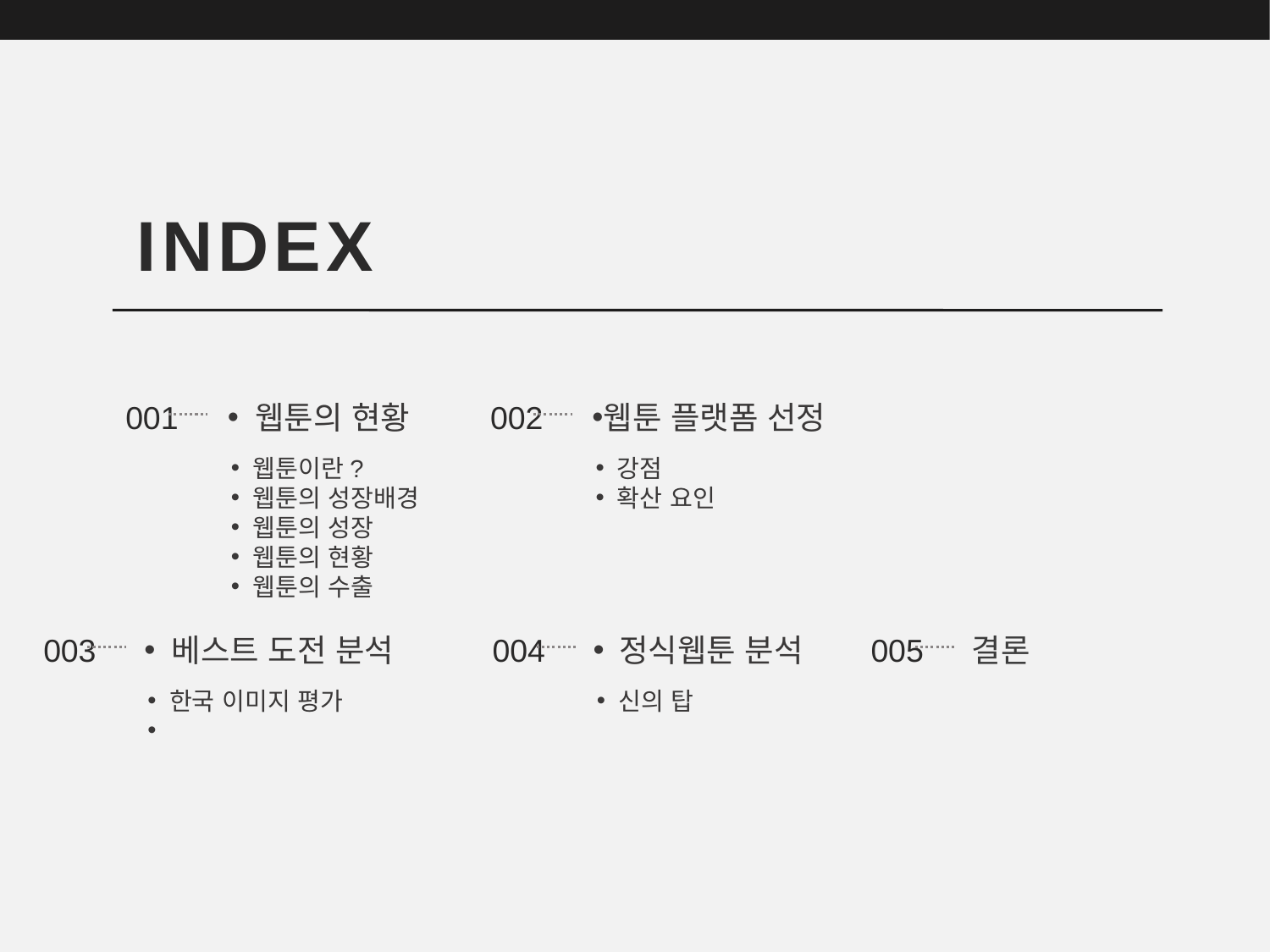

INDEX
001
 웹툰의 현황
 웹툰이란?
 웹툰의 성장배경
 웹툰의 성장
 웹툰의 현황
 웹툰의 수출
002
웹툰 플랫폼 선정
 강점
 확산 요인
003
 베스트 도전 분석

 한국 이미지 평가

004
 정식웹툰 분석
 신의 탑
005
결론